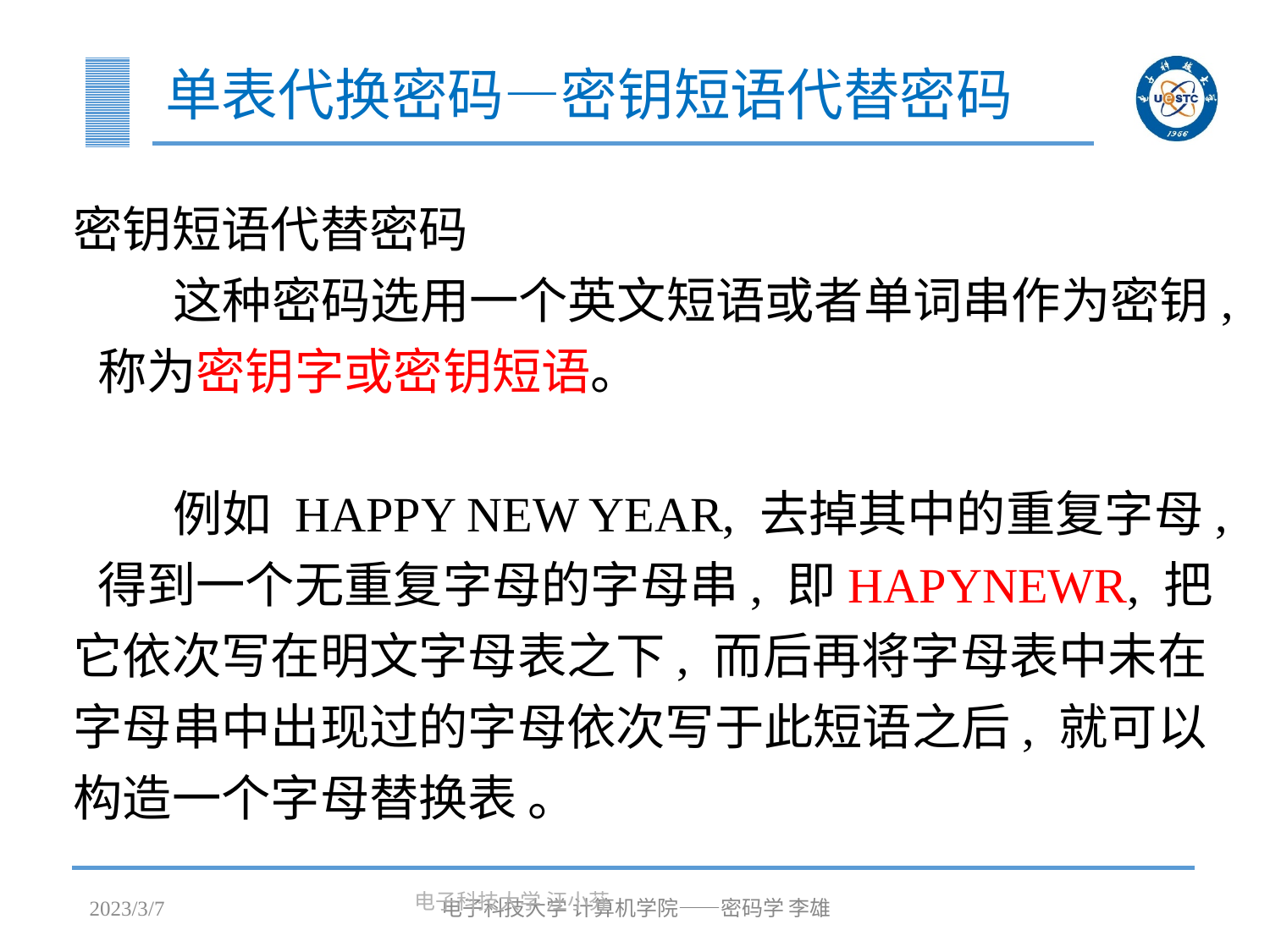

# 单表代换密码—密钥短语代替密码
密钥短语代替密码
        这种密码选用一个英文短语或者单词串作为密钥, 称为密钥字或密钥短语。

        例如 HAPPY NEW YEAR, 去掉其中的重复字母, 得到一个无重复字母的字母串, 即HAPYNEWR, 把它依次写在明文字母表之下, 而后再将字母表中未在字母串中出现过的字母依次写于此短语之后, 就可以构造一个字母替换表 。
2023/3/7
电子科技大学 汪小芬
电子科技大学 计算机学院——密码学 李雄